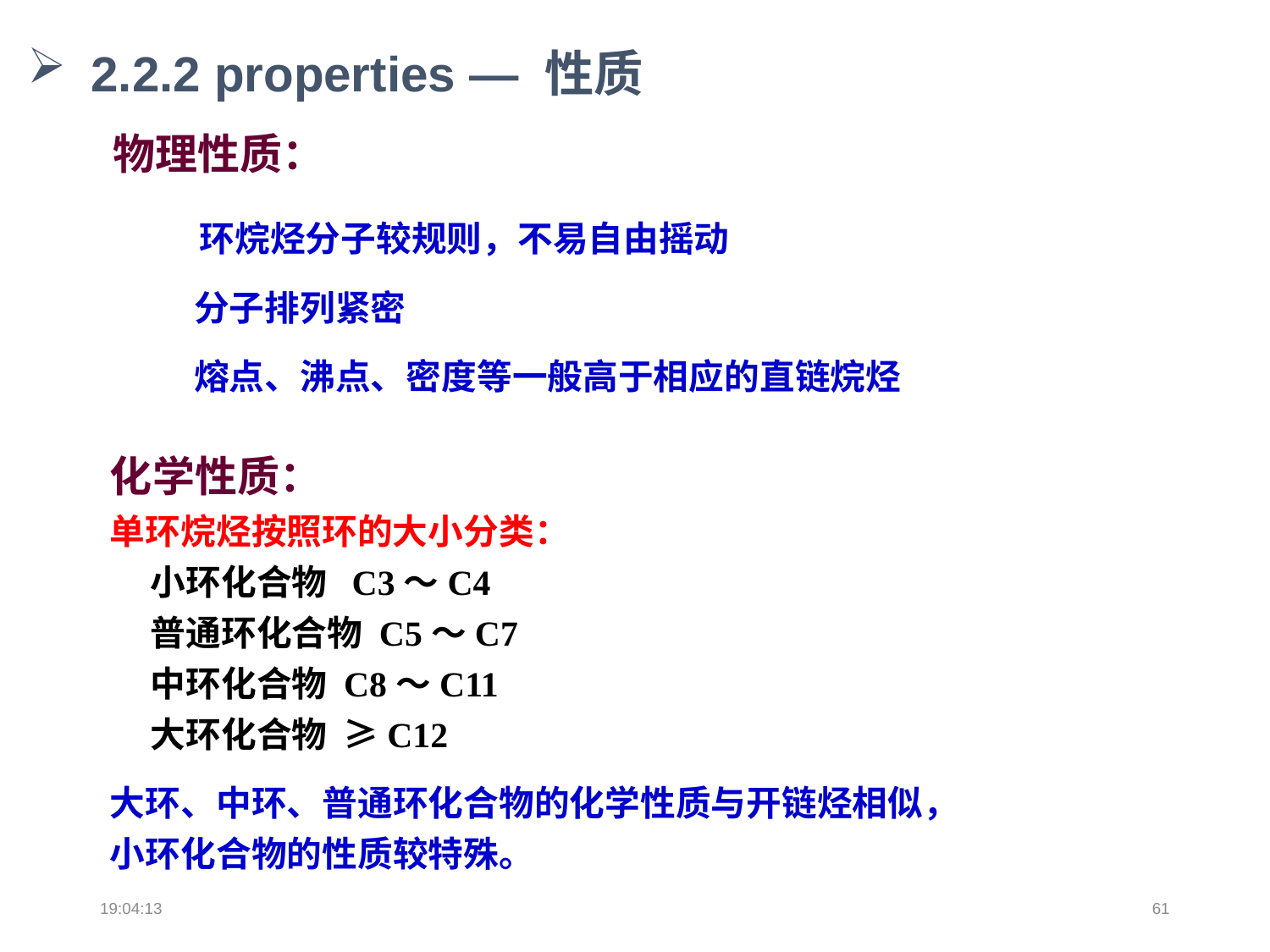

2.2.2 properties — 性质
物理性质：
        环烷烃分子较规则，不易自由摇动
         分子排列紧密
         熔点、沸点、密度等一般高于相应的直链烷烃
化学性质：
单环烷烃按照环的大小分类：
    小环化合物  C3～C4
    普通环化合物 C5～C7
    中环化合物 C8～C11
    大环化合物  ≥C12
大环、中环、普通环化合物的化学性质与开链烃相似，小环化合物的性质较特殊。
19:04:13
61